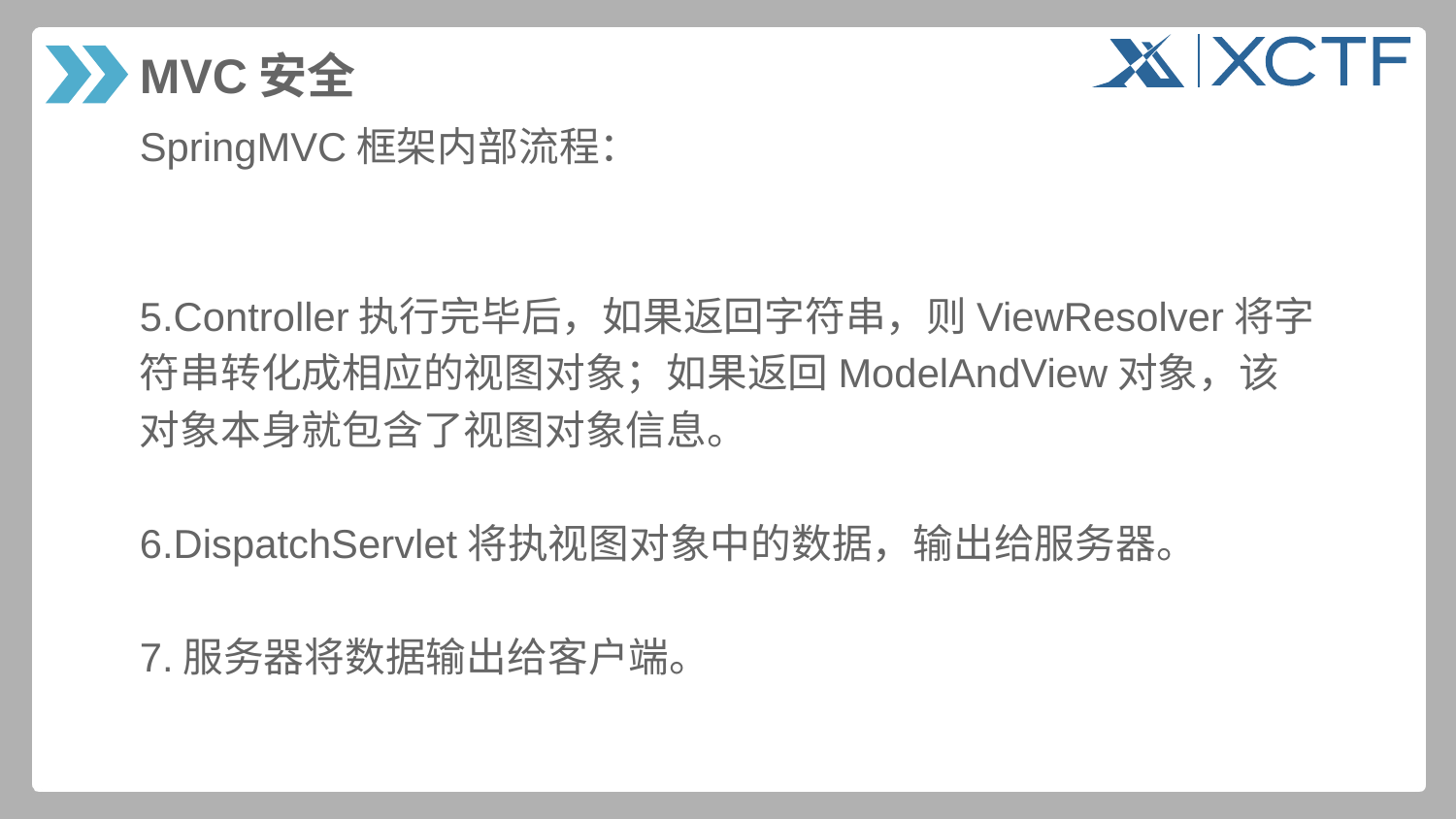

# MVC安全
SpringMVC框架内部流程：

5.Controller执行完毕后，如果返回字符串，则ViewResolver将字
符串转化成相应的视图对象；如果返回ModelAndView对象，该
对象本身就包含了视图对象信息。

6.DispatchServlet将执视图对象中的数据，输出给服务器。

7.服务器将数据输出给客户端。